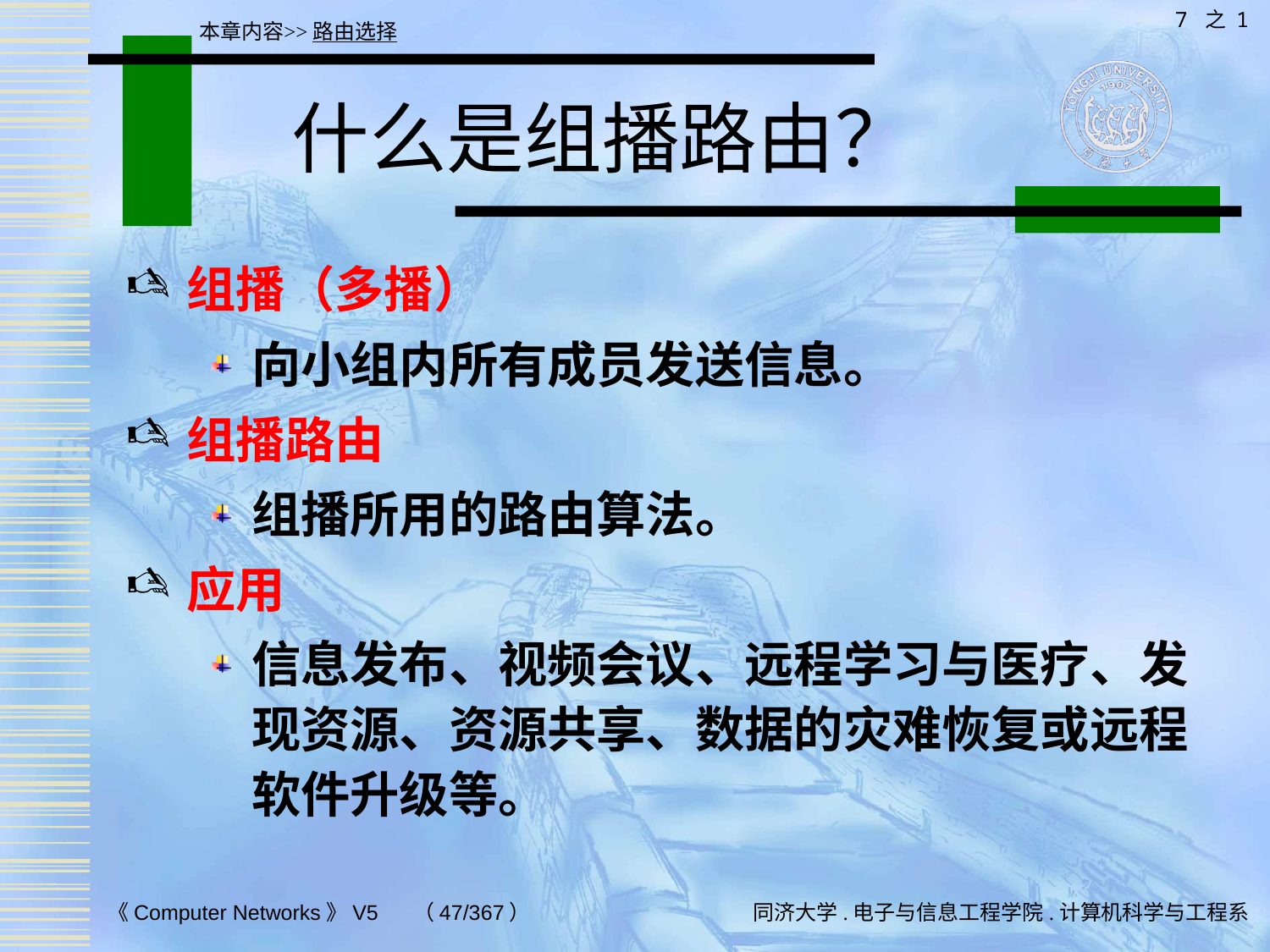

7 之 1
本章内容>>路由选择
# 什么是组播路由？
组播（多播）
向小组内所有成员发送信息。
组播路由
组播所用的路由算法。
应用
信息发布、视频会议、远程学习与医疗、发现资源、资源共享、数据的灾难恢复或远程软件升级等。